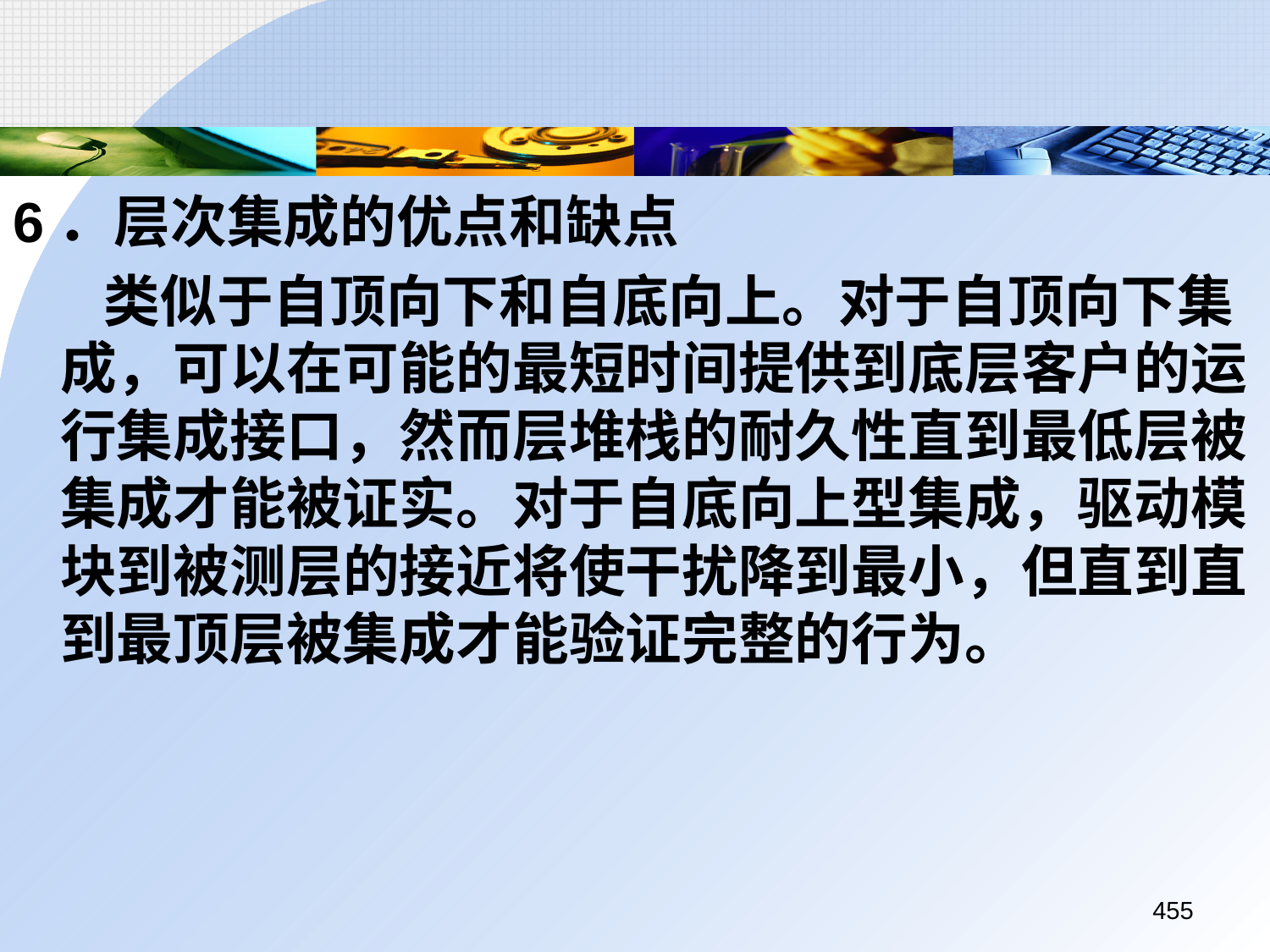

6．层次集成的优点和缺点
      类似于自顶向下和自底向上。对于自顶向下集成，可以在可能的最短时间提供到底层客户的运行集成接口，然而层堆栈的耐久性直到最低层被集成才能被证实。对于自底向上型集成，驱动模块到被测层的接近将使干扰降到最小，但直到直到最顶层被集成才能验证完整的行为。

455